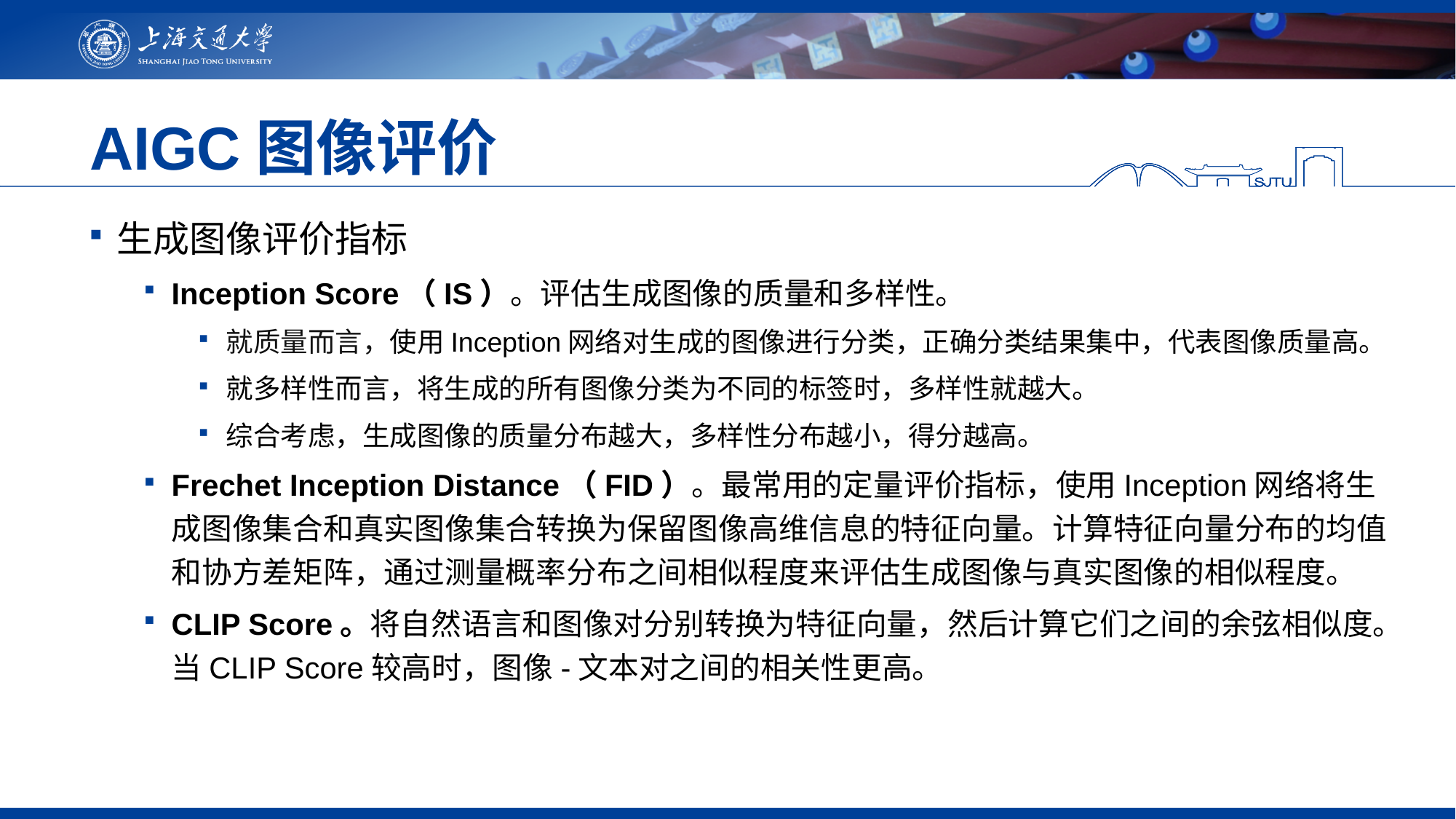

# AIGC图像评价
生成图像评价指标
Inception Score（IS）。评估生成图像的质量和多样性。
就质量而言，使用Inception网络对生成的图像进行分类，正确分类结果集中，代表图像质量高。
就多样性而言，将生成的所有图像分类为不同的标签时，多样性就越大。
综合考虑，生成图像的质量分布越大，多样性分布越小，得分越高。
Frechet Inception Distance（FID）。最常用的定量评价指标，使用Inception网络将生成图像集合和真实图像集合转换为保留图像高维信息的特征向量。计算特征向量分布的均值和协方差矩阵，通过测量概率分布之间相似程度来评估生成图像与真实图像的相似程度。
CLIP Score。将自然语言和图像对分别转换为特征向量，然后计算它们之间的余弦相似度。当CLIP Score较高时，图像-文本对之间的相关性更高。